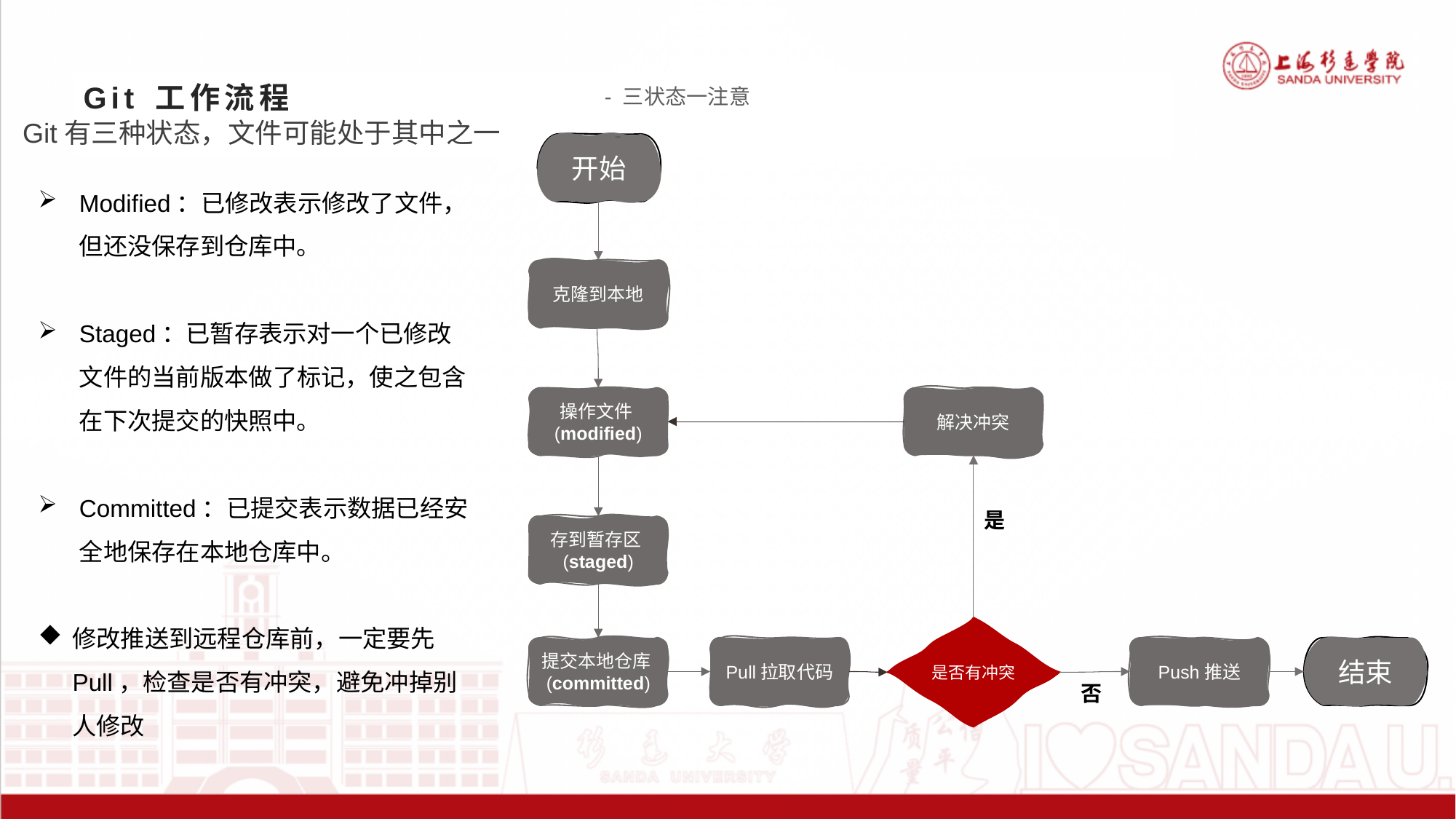

- 三状态一注意 -
# Git 工作流程
Git有三种状态，文件可能处于其中之一
开始
Modified：已修改表示修改了文件，但还没保存到仓库中。

Staged：已暂存表示对一个已修改文件的当前版本做了标记，使之包含在下次提交的快照中。

Committed：已提交表示数据已经安全地保存在本地仓库中。

修改推送到远程仓库前，一定要先Pull，检查是否有冲突，避免冲掉别人修改
克隆到本地
解决冲突
操作文件(modified)
是
存到暂存区(staged)
是否有冲突
提交本地仓库(committed)
Pull拉取代码
Push推送
结束
否